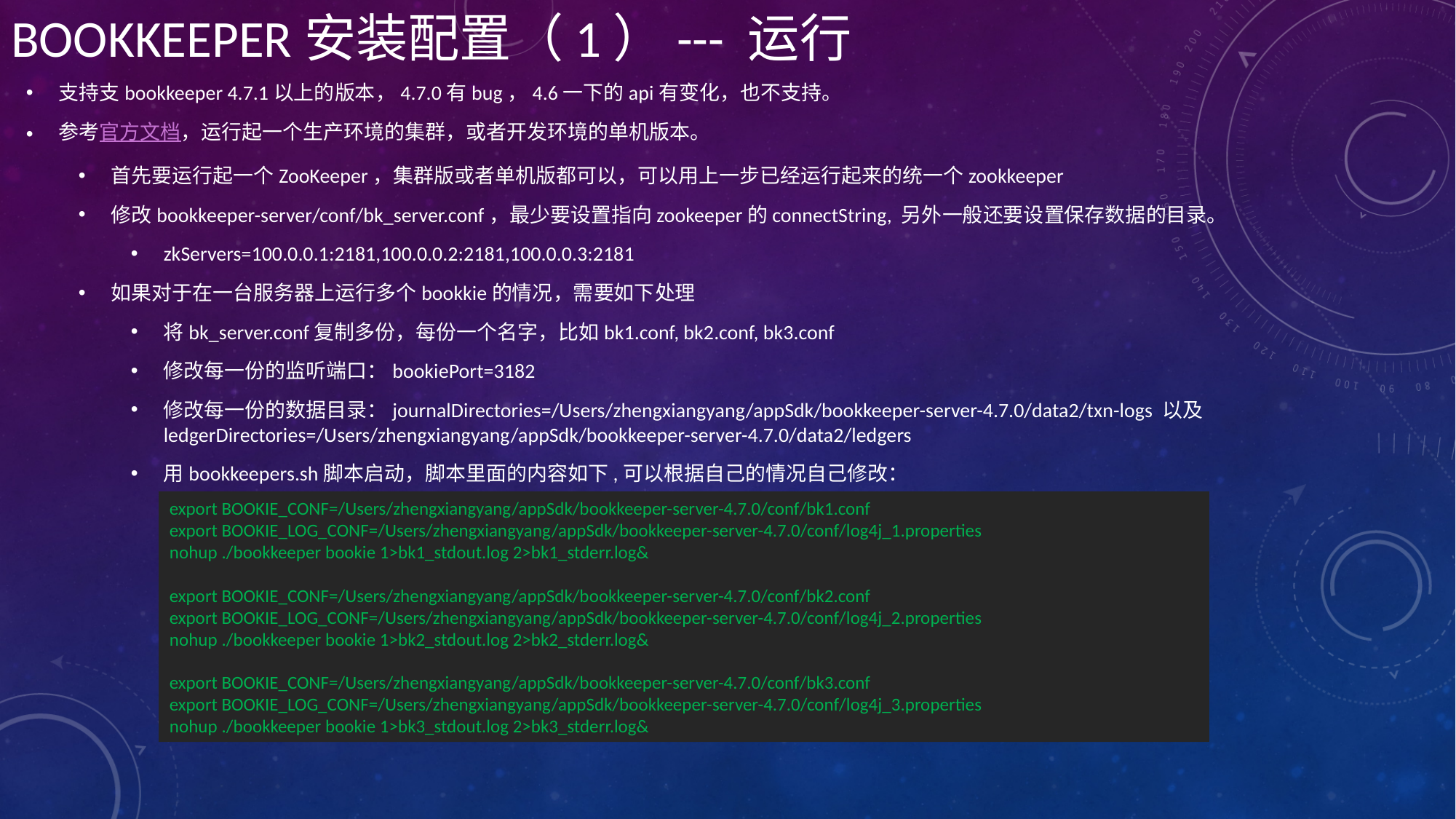

# Bookkeeper安装配置（1）--- 运行
支持支bookkeeper 4.7.1以上的版本，4.7.0有bug，4.6一下的api有变化，也不支持。
参考官方文档，运行起一个生产环境的集群，或者开发环境的单机版本。
首先要运行起一个ZooKeeper，集群版或者单机版都可以，可以用上一步已经运行起来的统一个zookkeeper
修改bookkeeper-server/conf/bk_server.conf，最少要设置指向zookeeper的connectString, 另外一般还要设置保存数据的目录。
zkServers=100.0.0.1:2181,100.0.0.2:2181,100.0.0.3:2181
如果对于在一台服务器上运行多个bookkie的情况，需要如下处理
将bk_server.conf复制多份，每份一个名字，比如bk1.conf, bk2.conf, bk3.conf
修改每一份的监听端口：bookiePort=3182
修改每一份的数据目录：journalDirectories=/Users/zhengxiangyang/appSdk/bookkeeper-server-4.7.0/data2/txn-logs 以及 ledgerDirectories=/Users/zhengxiangyang/appSdk/bookkeeper-server-4.7.0/data2/ledgers
用bookkeepers.sh脚本启动，脚本里面的内容如下,可以根据自己的情况自己修改：
export BOOKIE_CONF=/Users/zhengxiangyang/appSdk/bookkeeper-server-4.7.0/conf/bk1.conf
export BOOKIE_LOG_CONF=/Users/zhengxiangyang/appSdk/bookkeeper-server-4.7.0/conf/log4j_1.properties
nohup ./bookkeeper bookie 1>bk1_stdout.log 2>bk1_stderr.log&
export BOOKIE_CONF=/Users/zhengxiangyang/appSdk/bookkeeper-server-4.7.0/conf/bk2.conf
export BOOKIE_LOG_CONF=/Users/zhengxiangyang/appSdk/bookkeeper-server-4.7.0/conf/log4j_2.properties
nohup ./bookkeeper bookie 1>bk2_stdout.log 2>bk2_stderr.log&
export BOOKIE_CONF=/Users/zhengxiangyang/appSdk/bookkeeper-server-4.7.0/conf/bk3.conf
export BOOKIE_LOG_CONF=/Users/zhengxiangyang/appSdk/bookkeeper-server-4.7.0/conf/log4j_3.properties
nohup ./bookkeeper bookie 1>bk3_stdout.log 2>bk3_stderr.log&